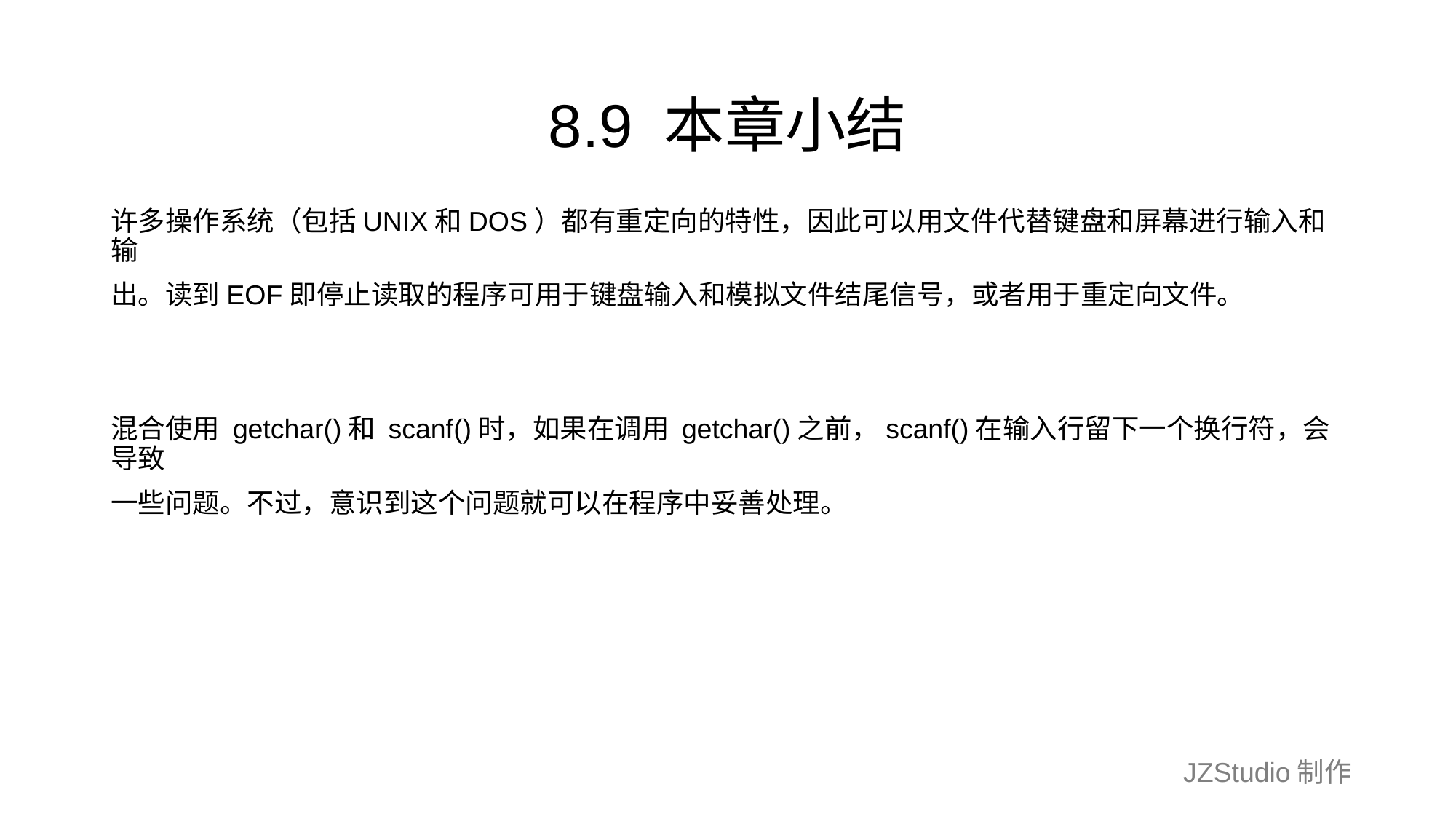

# 8.9 本章小结
许多操作系统（包括UNIX和DOS）都有重定向的特性，因此可以用文件代替键盘和屏幕进行输入和输
出。读到EOF即停止读取的程序可用于键盘输入和模拟文件结尾信号，或者用于重定向文件。

混合使用 getchar()和 scanf()时，如果在调用 getchar()之前，scanf()在输入行留下一个换行符，会导致
一些问题。不过，意识到这个问题就可以在程序中妥善处理。